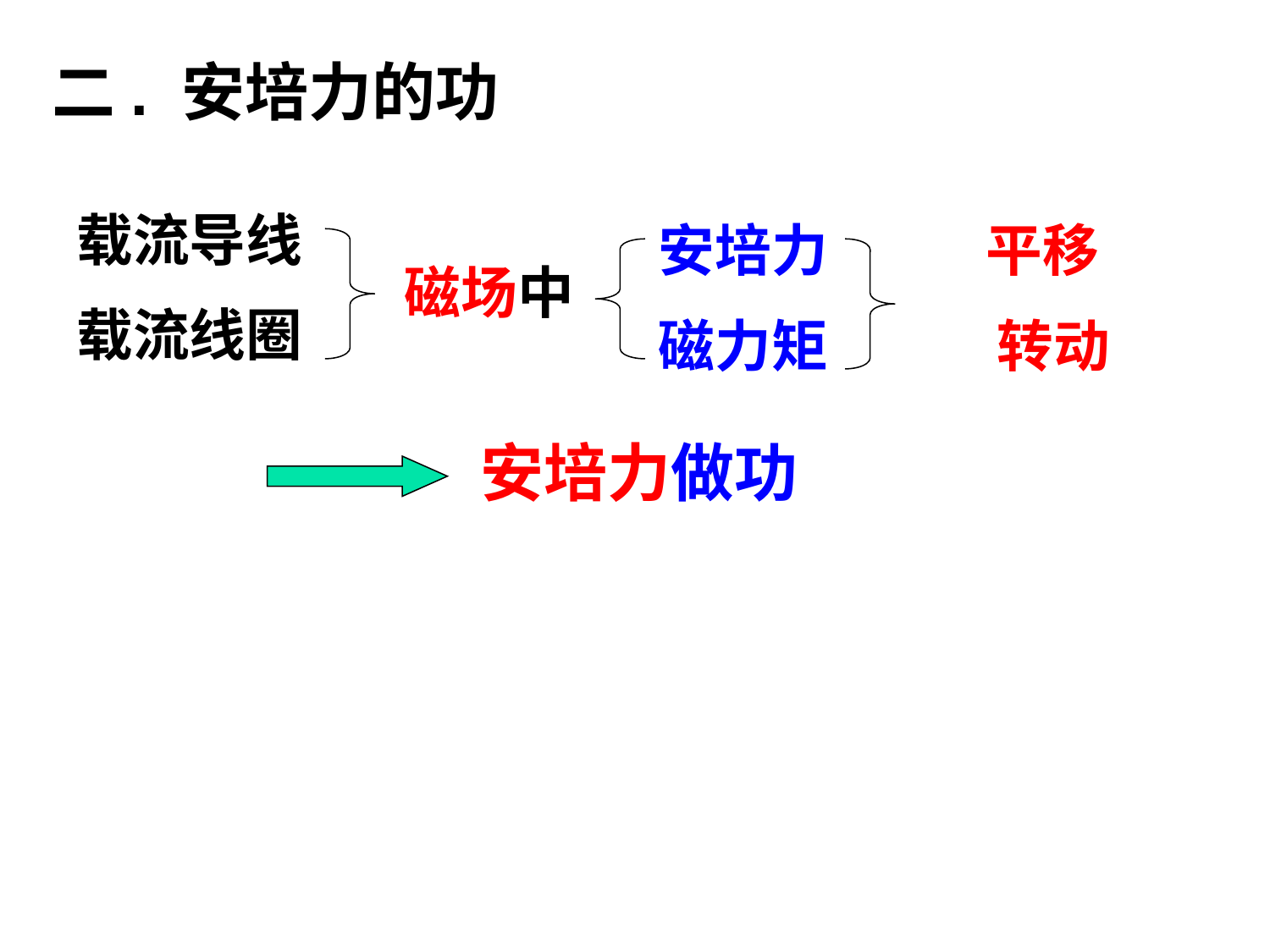

# 二. 安培力的功
载流导线
安培力
平移

磁场中
载流线圈
磁力矩
转动
安培力做功